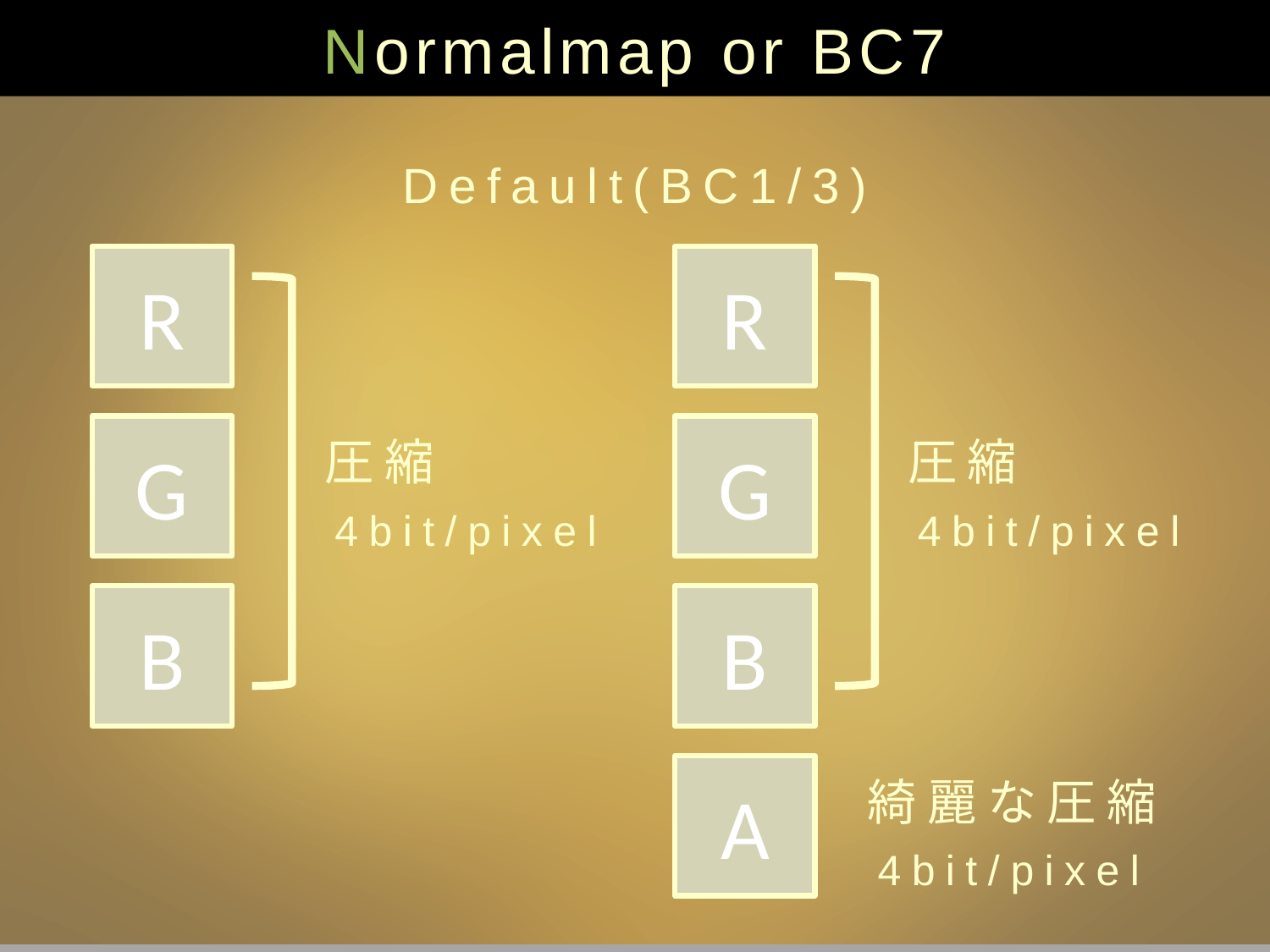

Normalmap or BC7
Default(BC1/3)
R
R

圧縮
圧縮
G
G
4bit/pixel
4bit/pixel
B
B
綺麗な圧縮
A
4bit/pixel